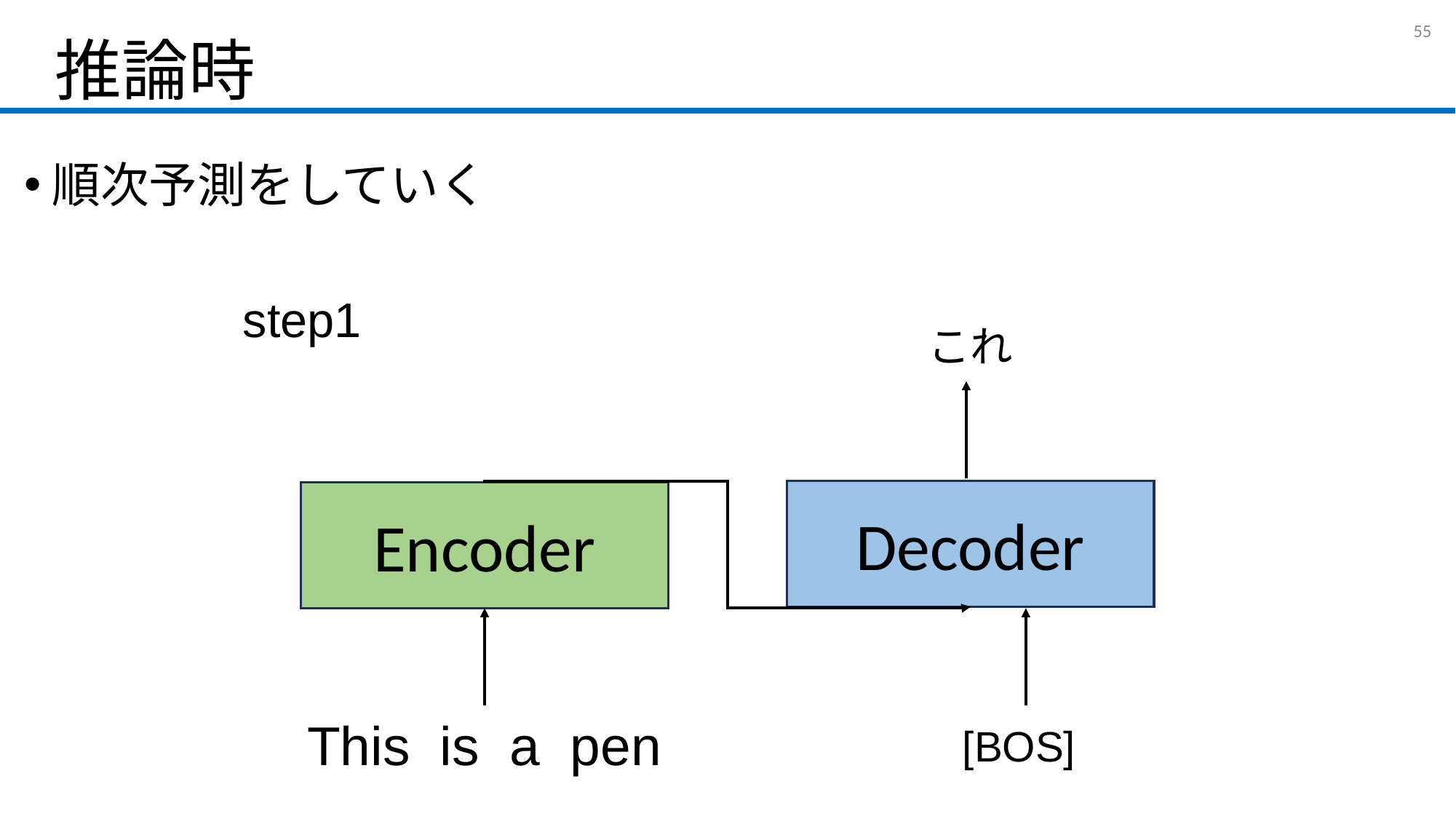

# 推論時
55
順次予測をしていく

		step1
これ
Decoder
Encoder
This  is  a  pen
[BOS]